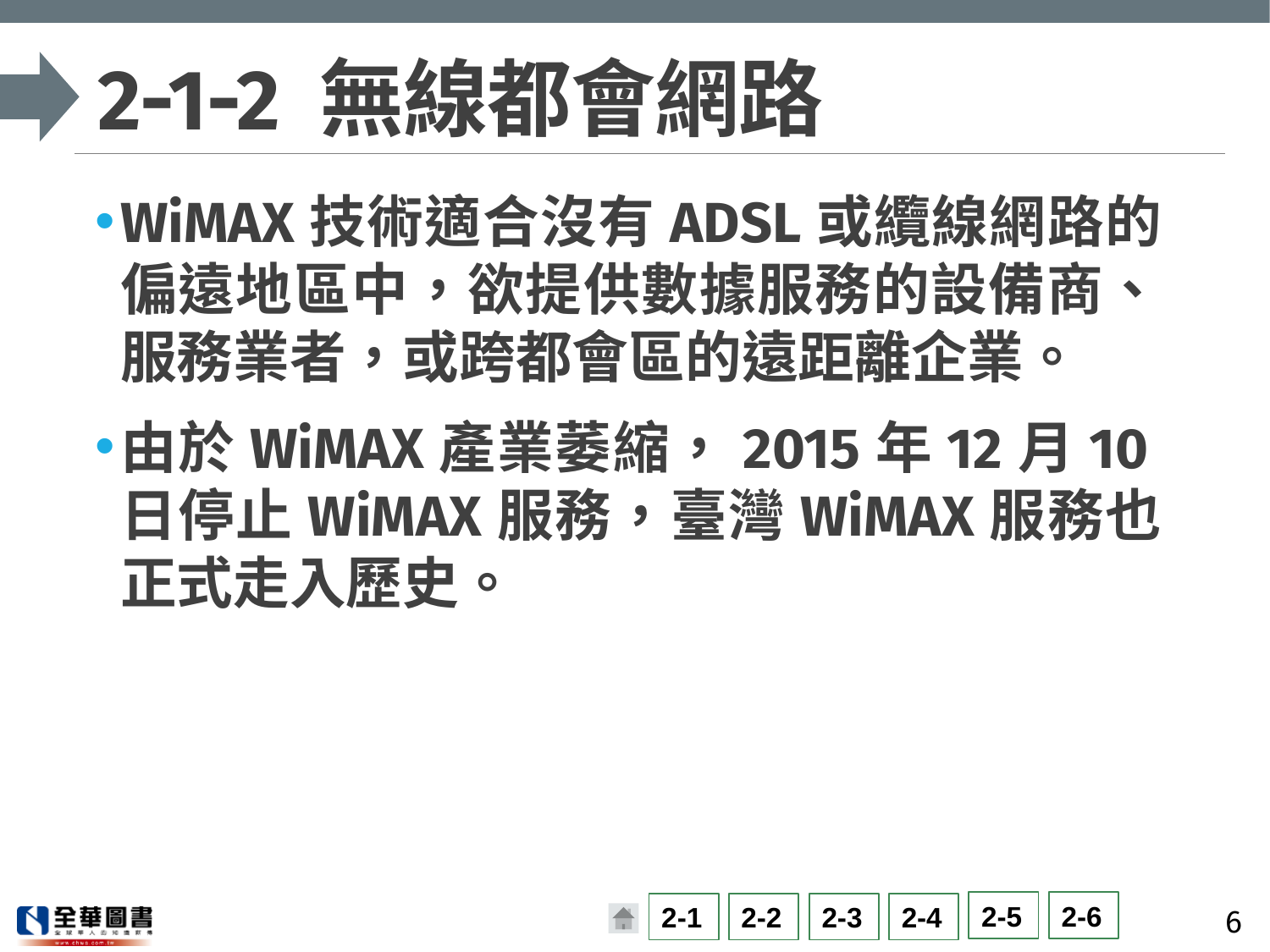

# 2-1-2 無線都會網路
WiMAX技術適合沒有ADSL或纜線網路的偏遠地區中，欲提供數據服務的設備商、服務業者，或跨都會區的遠距離企業。
由於WiMAX產業萎縮，2015年12月10日停止WiMAX服務，臺灣WiMAX服務也正式走入歷史。
6